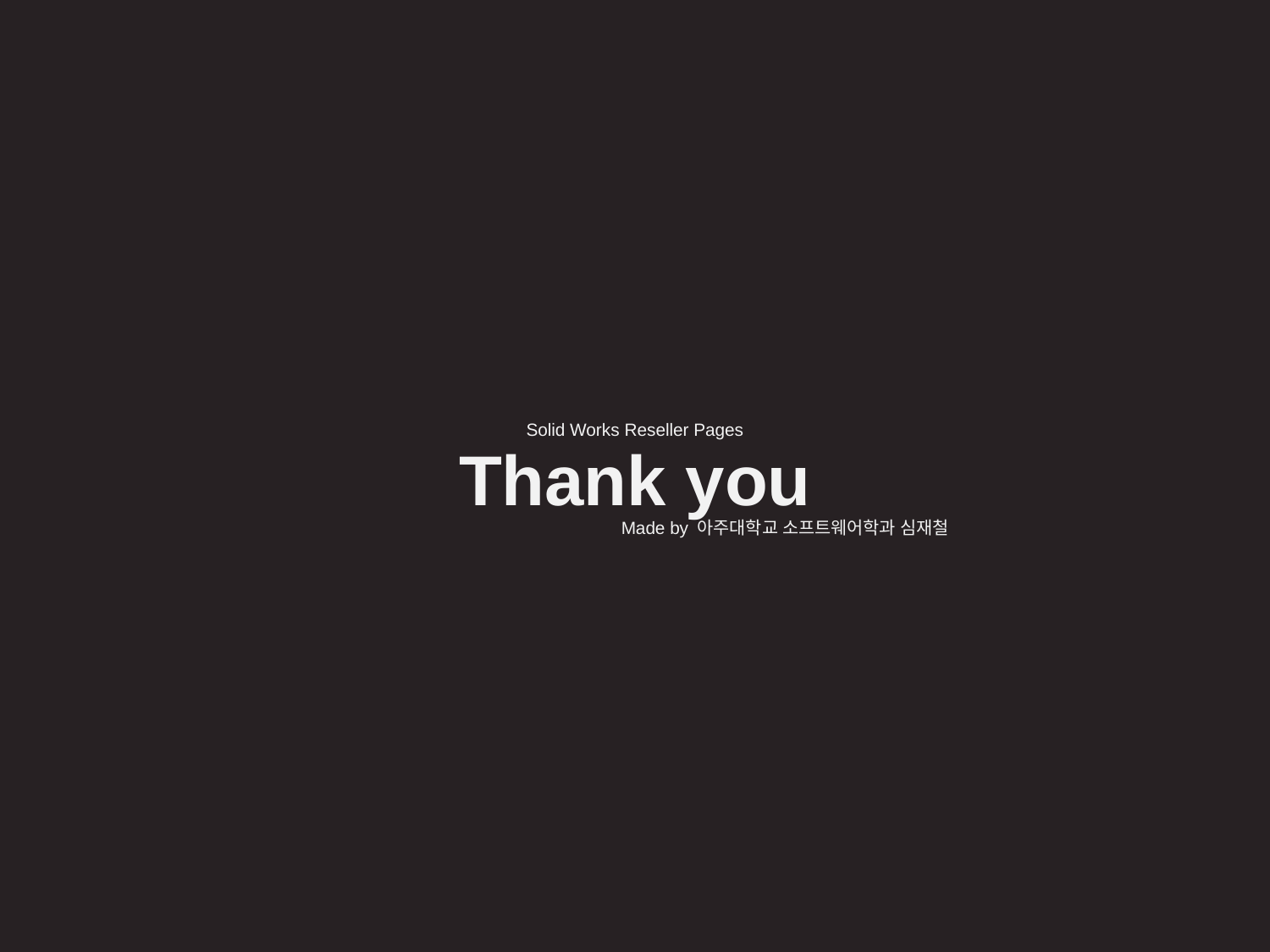

Solid Works Reseller Pages
Thank you
Made by 아주대학교 소프트웨어학과 심재철